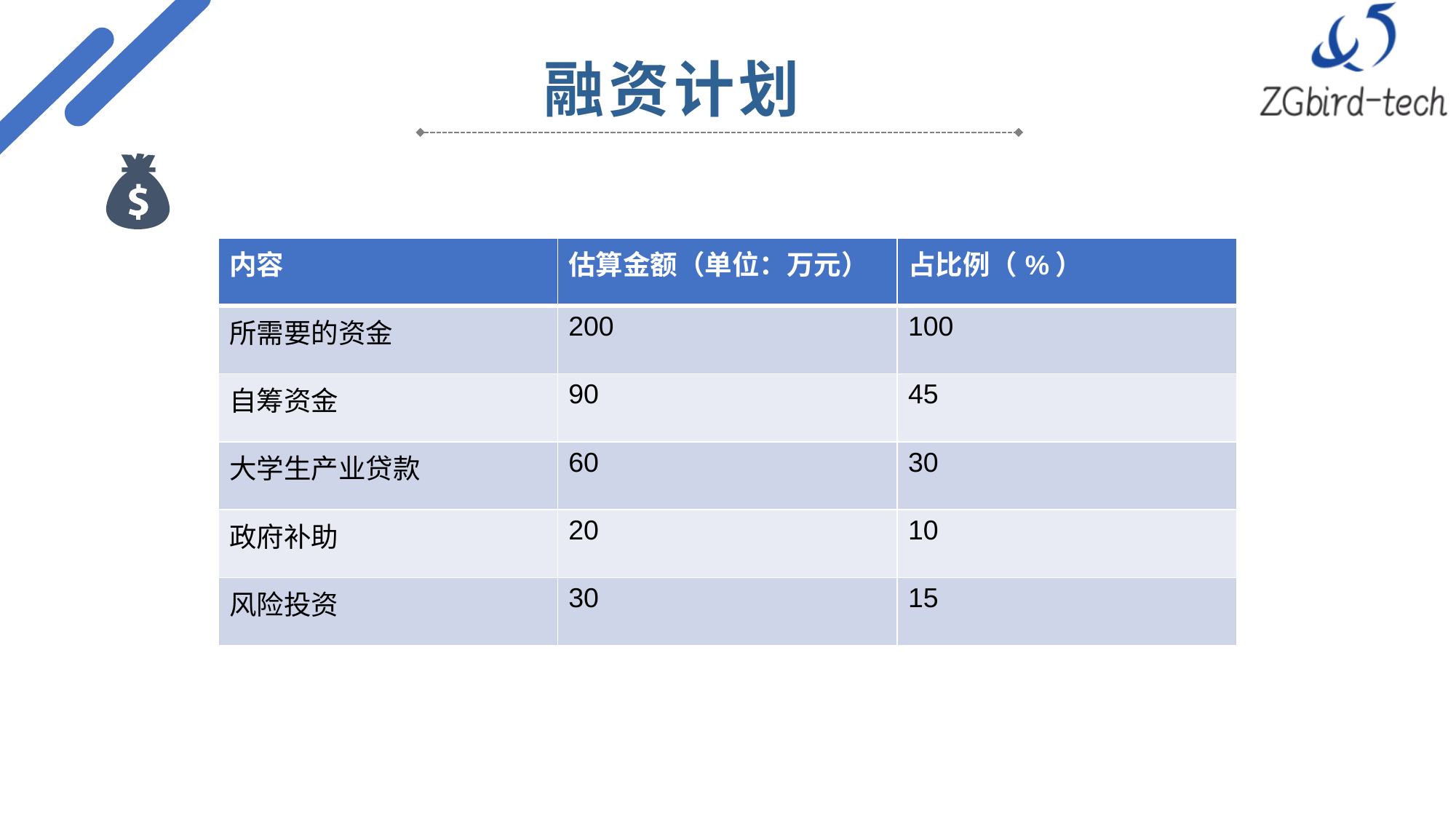

融资计划

| 内容 | 估算金额（单位：万元） | 占比例（%） |
| --- | --- | --- |
| 所需要的资金 | 200 | 100 |
| 自筹资金 | 90 | 45 |
| 大学生产业贷款 | 60 | 30 |
| 政府补助 | 20 | 10 |
| 风险投资 | 30 | 15 |